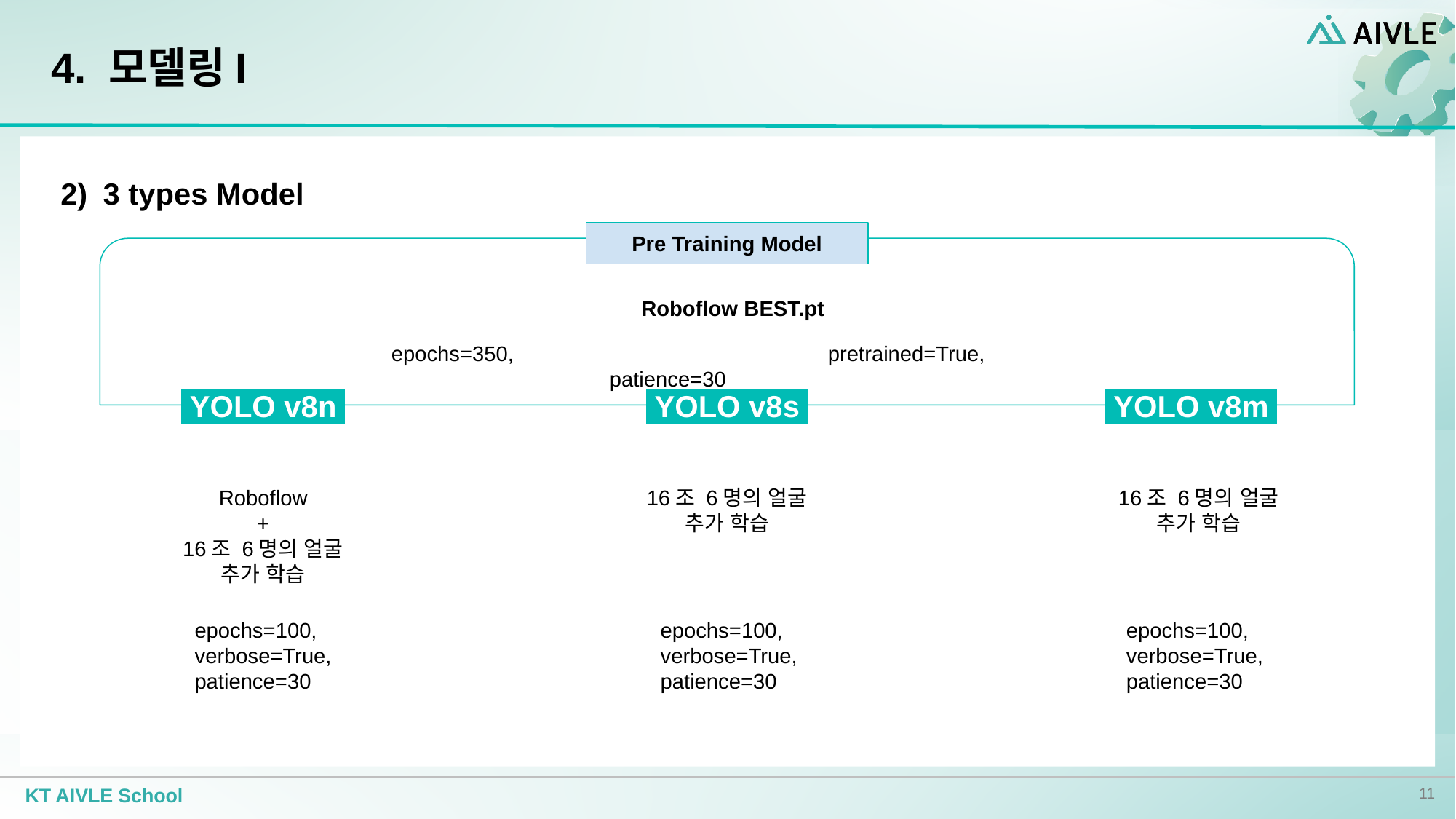

# 4. 모델링I
3 types Model
Pre Training Model

Roboflow BEST.pt
epochs=350,			pretrained=True,			patience=30
 YOLO v8n.
 YOLO v8s.
 YOLO v8m.

Roboflow
+
16조 6명의 얼굴
추가 학습

16조 6명의 얼굴
추가 학습

16조 6명의 얼굴
추가 학습
epochs=100, verbose=True, patience=30
epochs=100, verbose=True, patience=30
epochs=100, verbose=True, patience=30